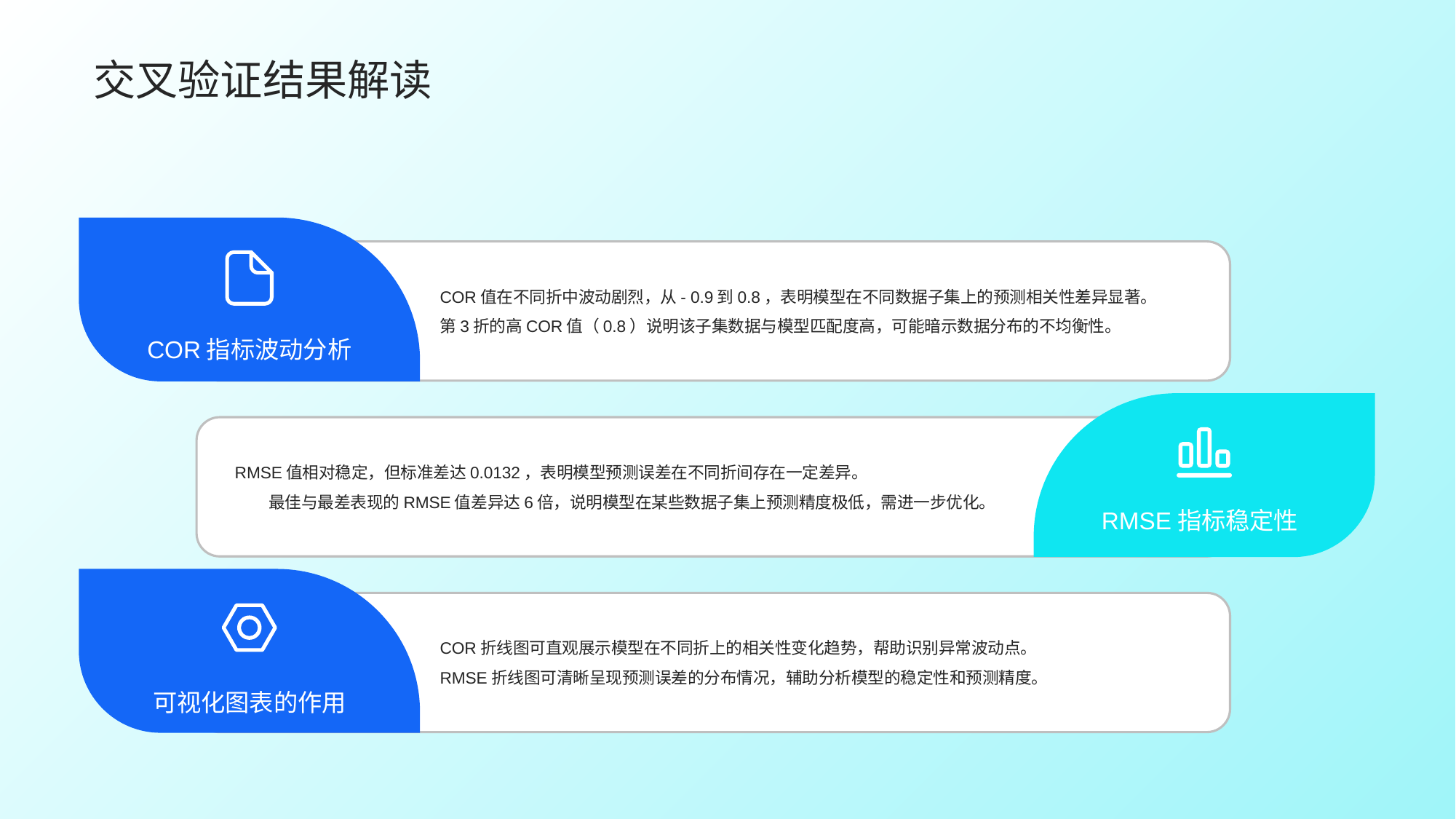

交叉验证结果解读

COR值在不同折中波动剧烈，从- 0.9到0.8，表明模型在不同数据子集上的预测相关性差异显著。
第3折的高COR值（0.8）说明该子集数据与模型匹配度高，可能暗示数据分布的不均衡性。
COR指标波动分析

RMSE值相对稳定，但标准差达0.0132，表明模型预测误差在不同折间存在一定差异。
最佳与最差表现的RMSE值差异达6倍，说明模型在某些数据子集上预测精度极低，需进一步优化。
RMSE指标稳定性

COR折线图可直观展示模型在不同折上的相关性变化趋势，帮助识别异常波动点。
RMSE折线图可清晰呈现预测误差的分布情况，辅助分析模型的稳定性和预测精度。
可视化图表的作用